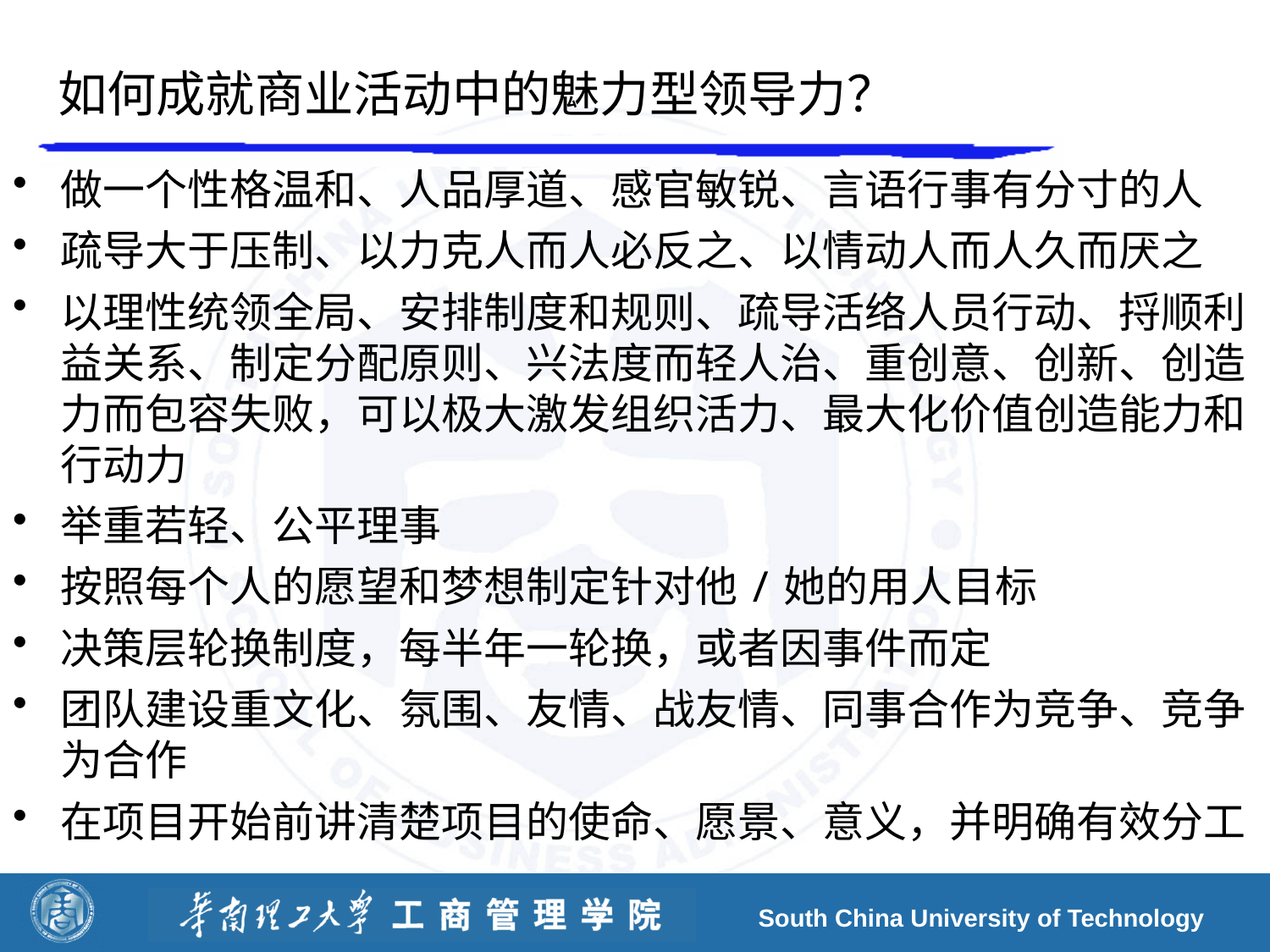

# 如何成就商业活动中的魅力型领导力？
做一个性格温和、人品厚道、感官敏锐、言语行事有分寸的人
疏导大于压制、以力克人而人必反之、以情动人而人久而厌之
以理性统领全局、安排制度和规则、疏导活络人员行动、捋顺利益关系、制定分配原则、兴法度而轻人治、重创意、创新、创造力而包容失败，可以极大激发组织活力、最大化价值创造能力和行动力
举重若轻、公平理事
按照每个人的愿望和梦想制定针对他/她的用人目标
决策层轮换制度，每半年一轮换，或者因事件而定
团队建设重文化、氛围、友情、战友情、同事合作为竞争、竞争为合作
在项目开始前讲清楚项目的使命、愿景、意义，并明确有效分工

South China University of Technology